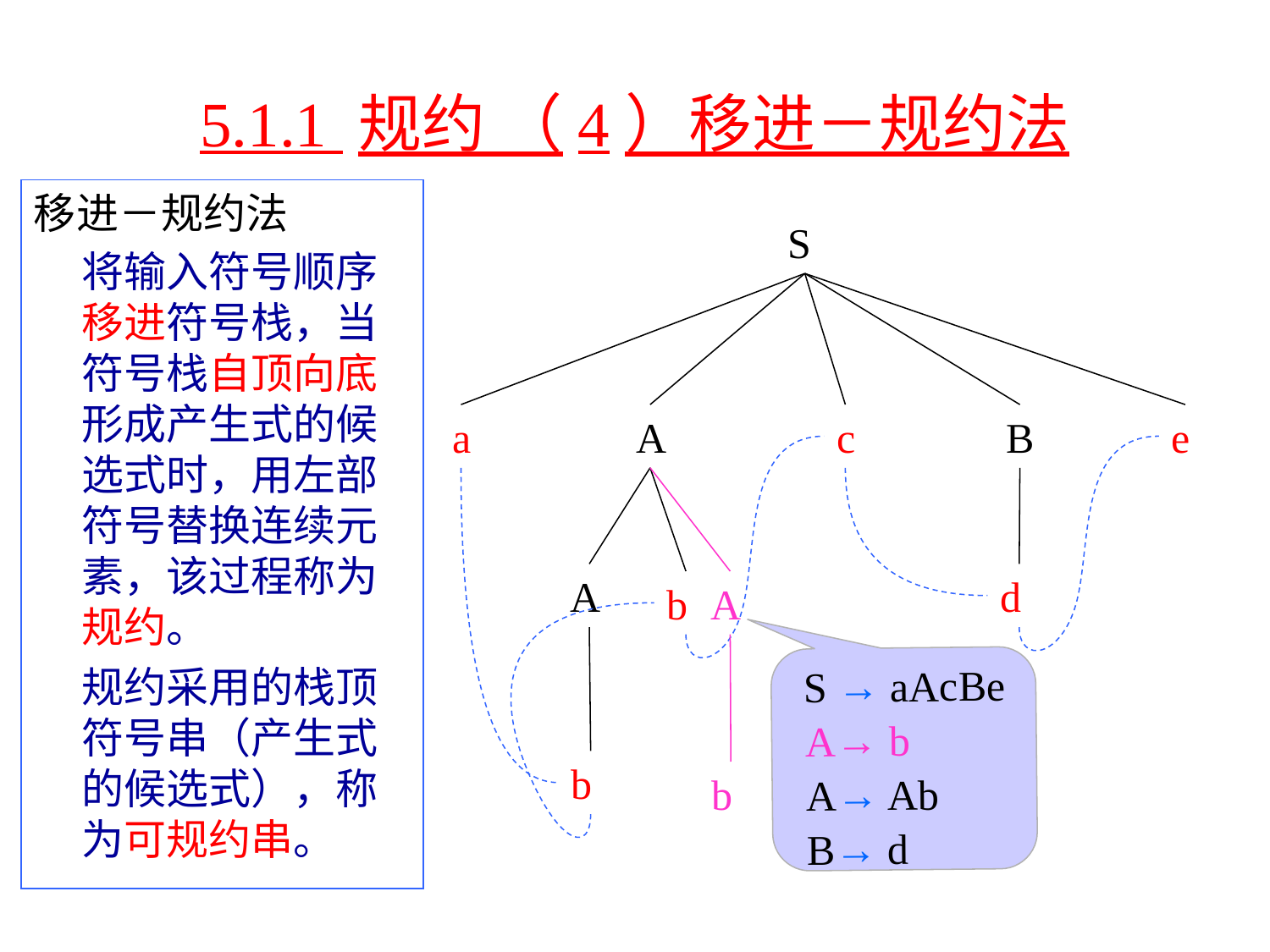

# 5.1.1 规约 （4）移进－规约法
移进－规约法
    将输入符号顺序移进符号栈，当符号栈自顶向底形成产生式的候选式时，用左部符号替换连续元素，该过程称为规约。
    规约采用的栈顶符号串（产生式的候选式），称为可规约串。
S
a
A
c
B
e
A
d
b
A
 S → aAcBe
 A→ b
 A→ Ab
 B→ d
b
b